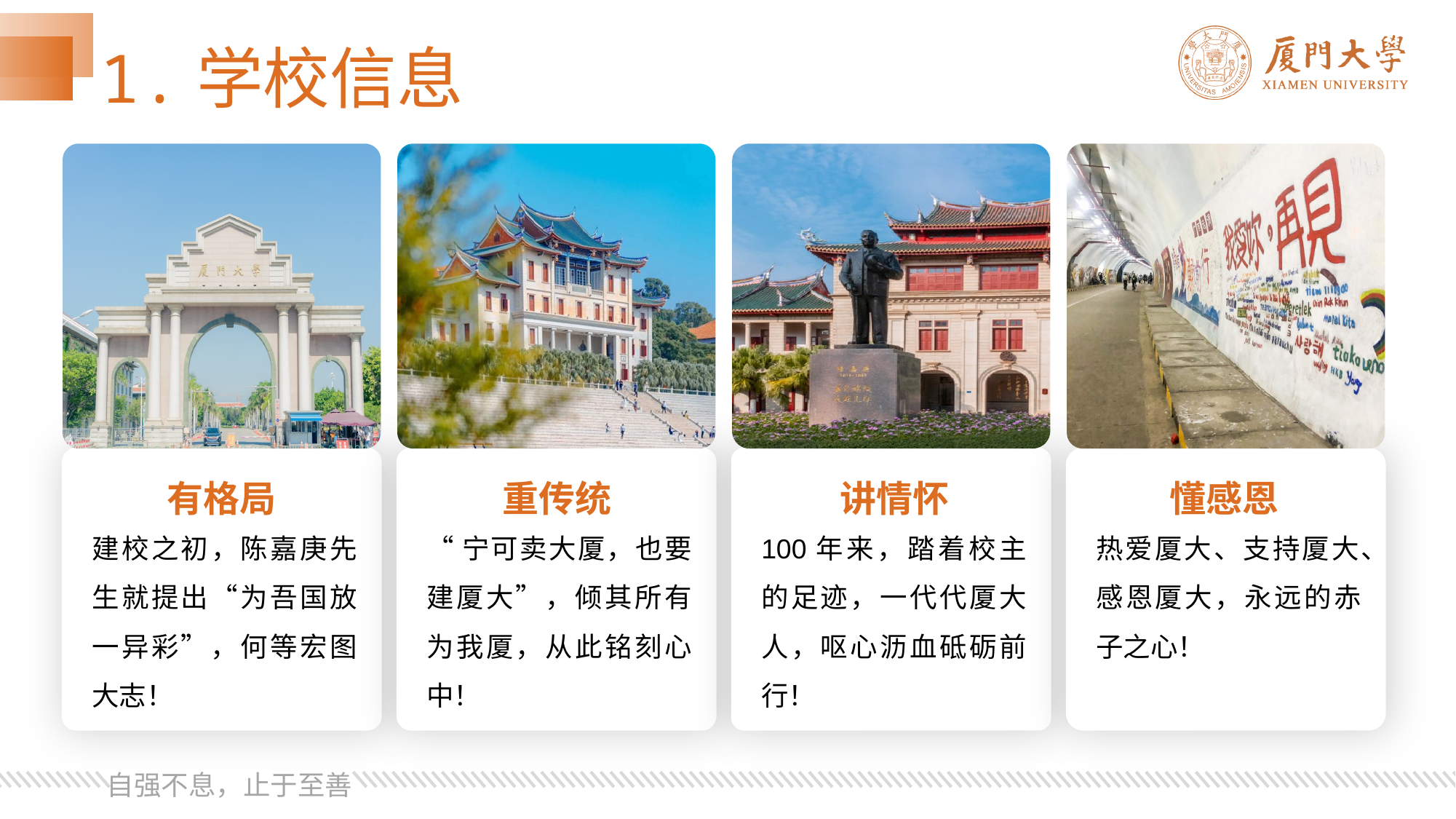

有格局
重传统
讲情怀
懂感恩
建校之初，陈嘉庚先生就提出“为吾国放一异彩”，何等宏图大志！
“宁可卖大厦，也要建厦大”，倾其所有为我厦，从此铭刻心中！
100年来，踏着校主的足迹，一代代厦大人，呕心沥血砥砺前行！
热爱厦大、支持厦大、感恩厦大，永远的赤子之心！